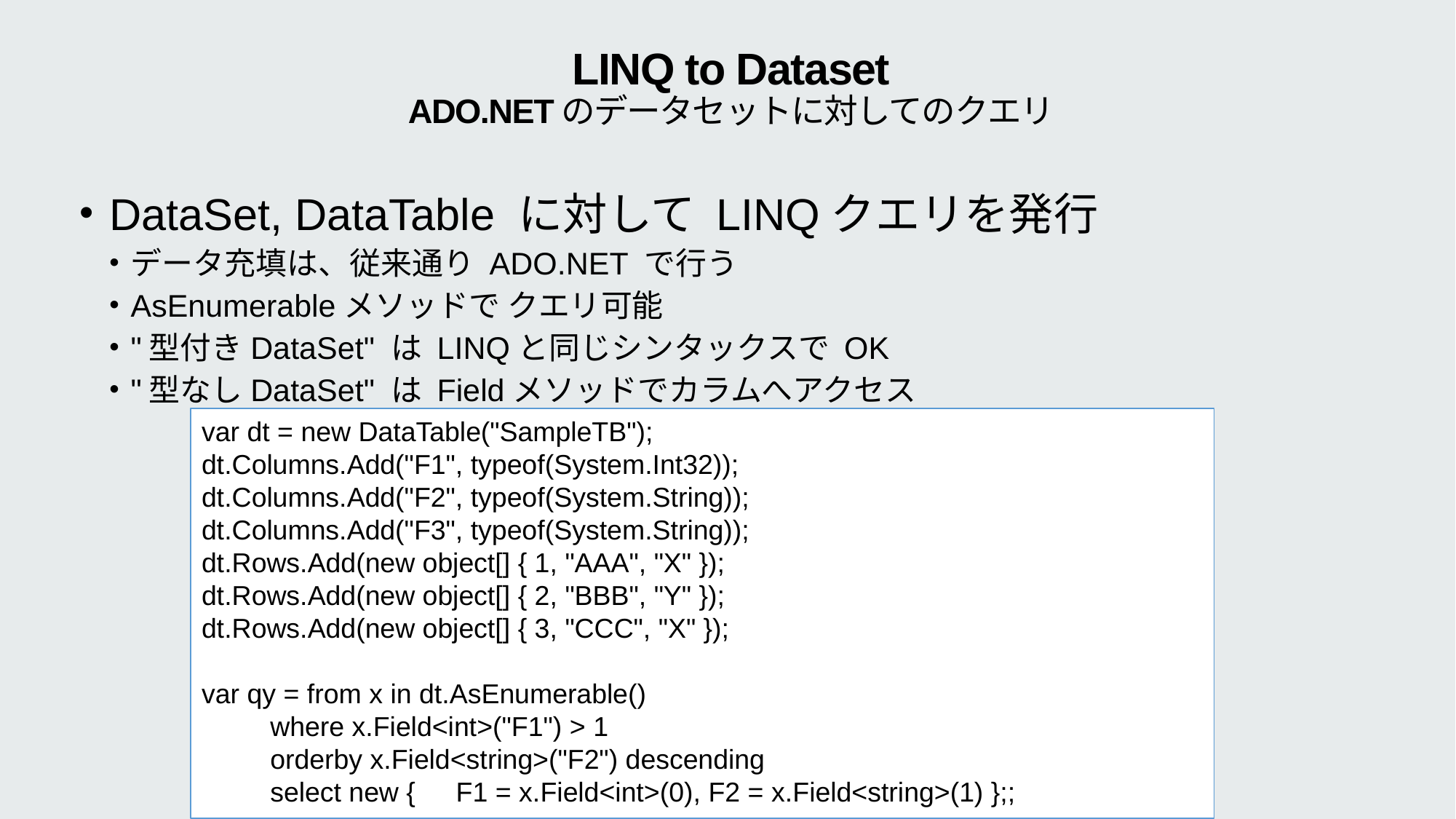

# LINQ to Dataset ADO.NETのデータセットに対してのクエリ
DataSet, DataTable に対して LINQクエリを発行
データ充填は、従来通り ADO.NET で行う
AsEnumerableメソッドで クエリ可能
"型付きDataSet" は LINQと同じシンタックスで OK
"型なしDataSet" は Fieldメソッドでカラムへアクセス

var dt = new DataTable("SampleTB");
dt.Columns.Add("F1", typeof(System.Int32));
dt.Columns.Add("F2", typeof(System.String));
dt.Columns.Add("F3", typeof(System.String));
dt.Rows.Add(new object[] { 1, "AAA", "X" });
dt.Rows.Add(new object[] { 2, "BBB", "Y" });
dt.Rows.Add(new object[] { 3, "CCC", "X" });

var qy = from x in dt.AsEnumerable()
         where x.Field<int>("F1") > 1
         orderby x.Field<string>("F2") descending
         select new {　F1 = x.Field<int>(0), F2 = x.Field<string>(1) };;